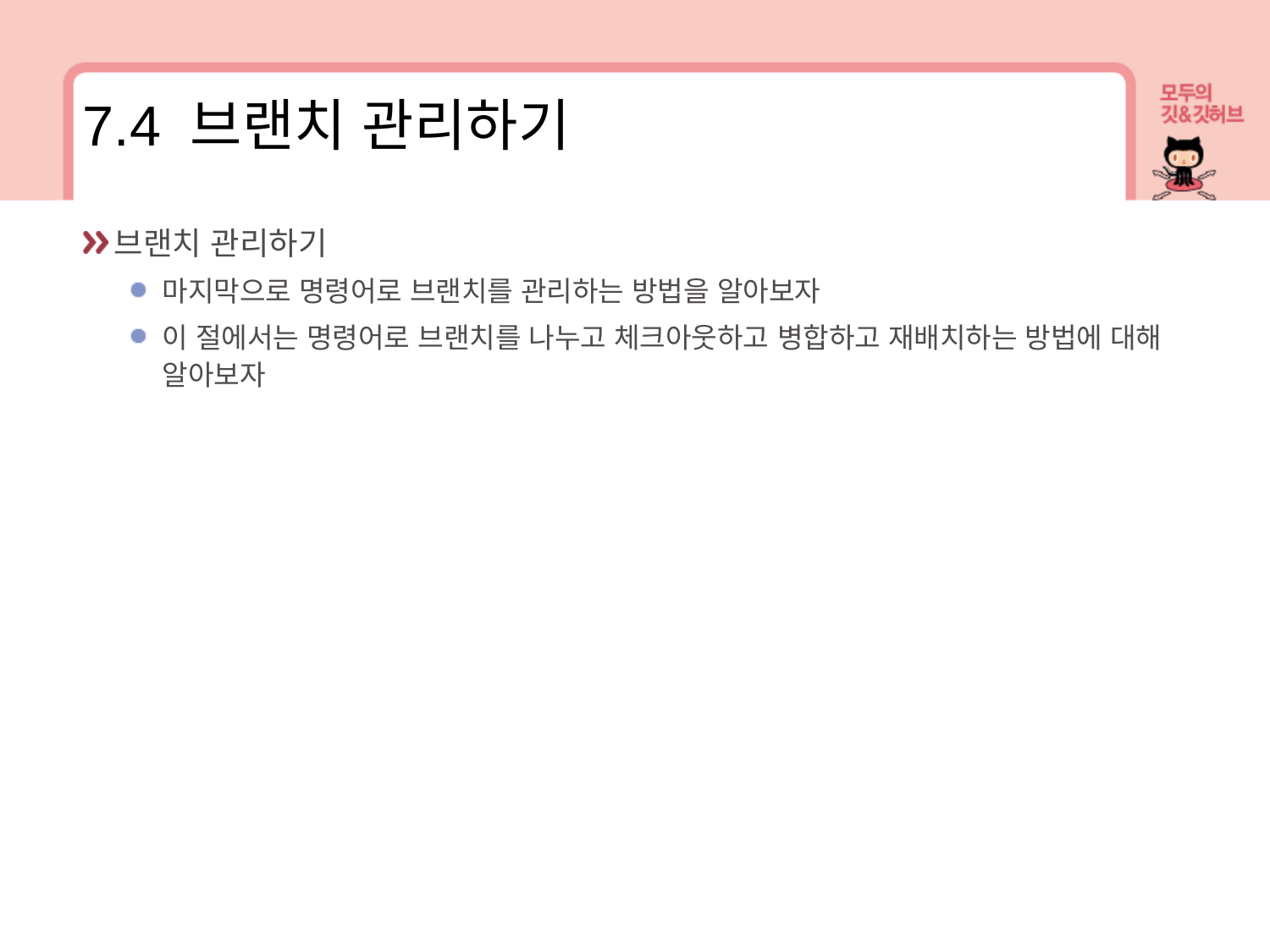

7.4 브랜치 관리하기
브랜치 관리하기
마지막으로 명령어로 브랜치를 관리하는 방법을 알아보자
이 절에서는 명령어로 브랜치를 나누고 체크아웃하고 병합하고 재배치하는 방법에 대해 알아보자